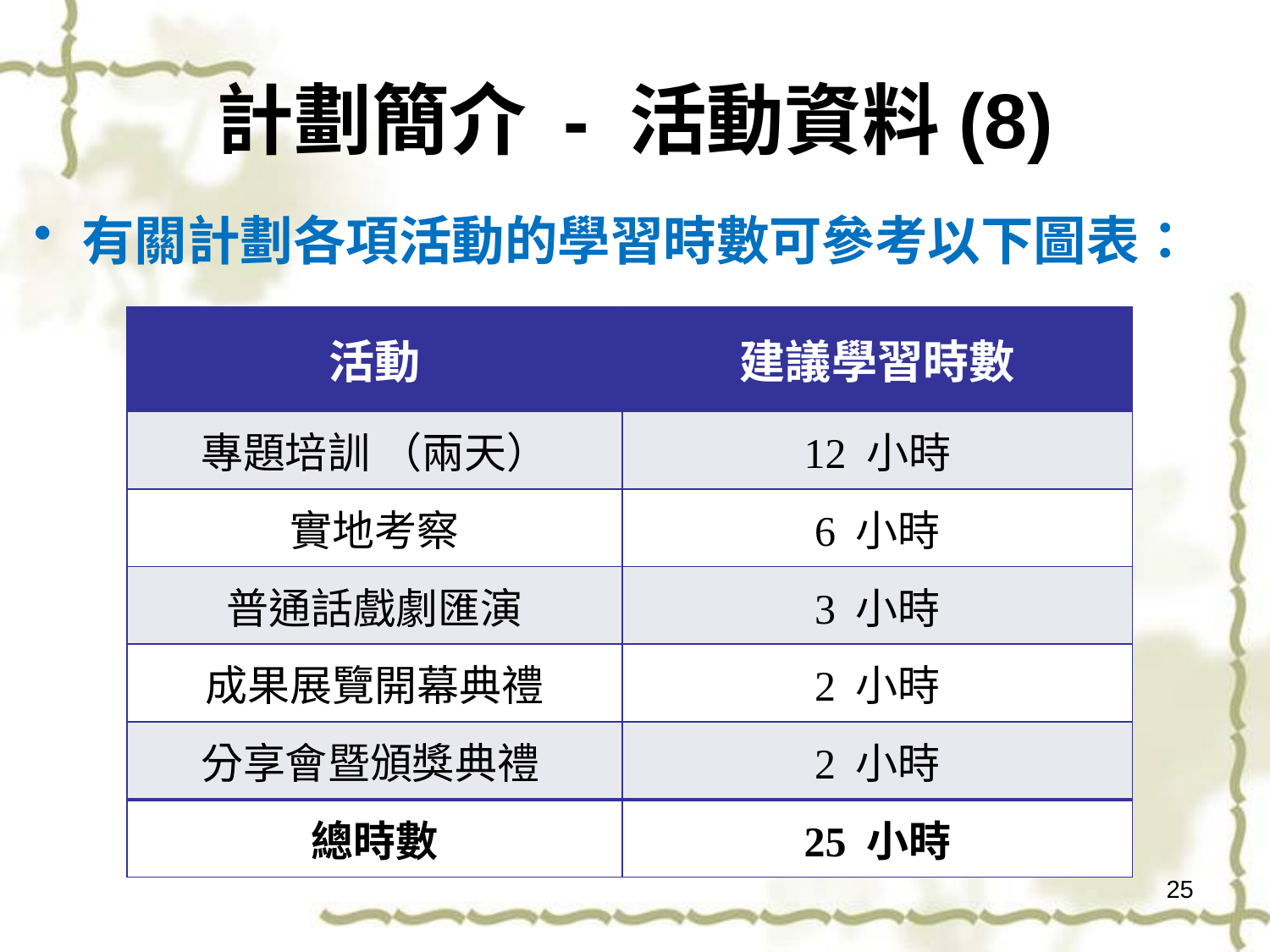

# 計劃簡介 - 活動資料(8)
有關計劃各項活動的學習時數可參考以下圖表：
| 活動 | 建議學習時數 |
| --- | --- |
| 專題培訓 （兩天） | 12 小時 |
| 實地考察 | 6 小時 |
| 普通話戲劇匯演 | 3 小時 |
| 成果展覽開幕典禮 | 2 小時 |
| 分享會暨頒獎典禮 | 2 小時 |
| 總時數 | 25 小時 |
25